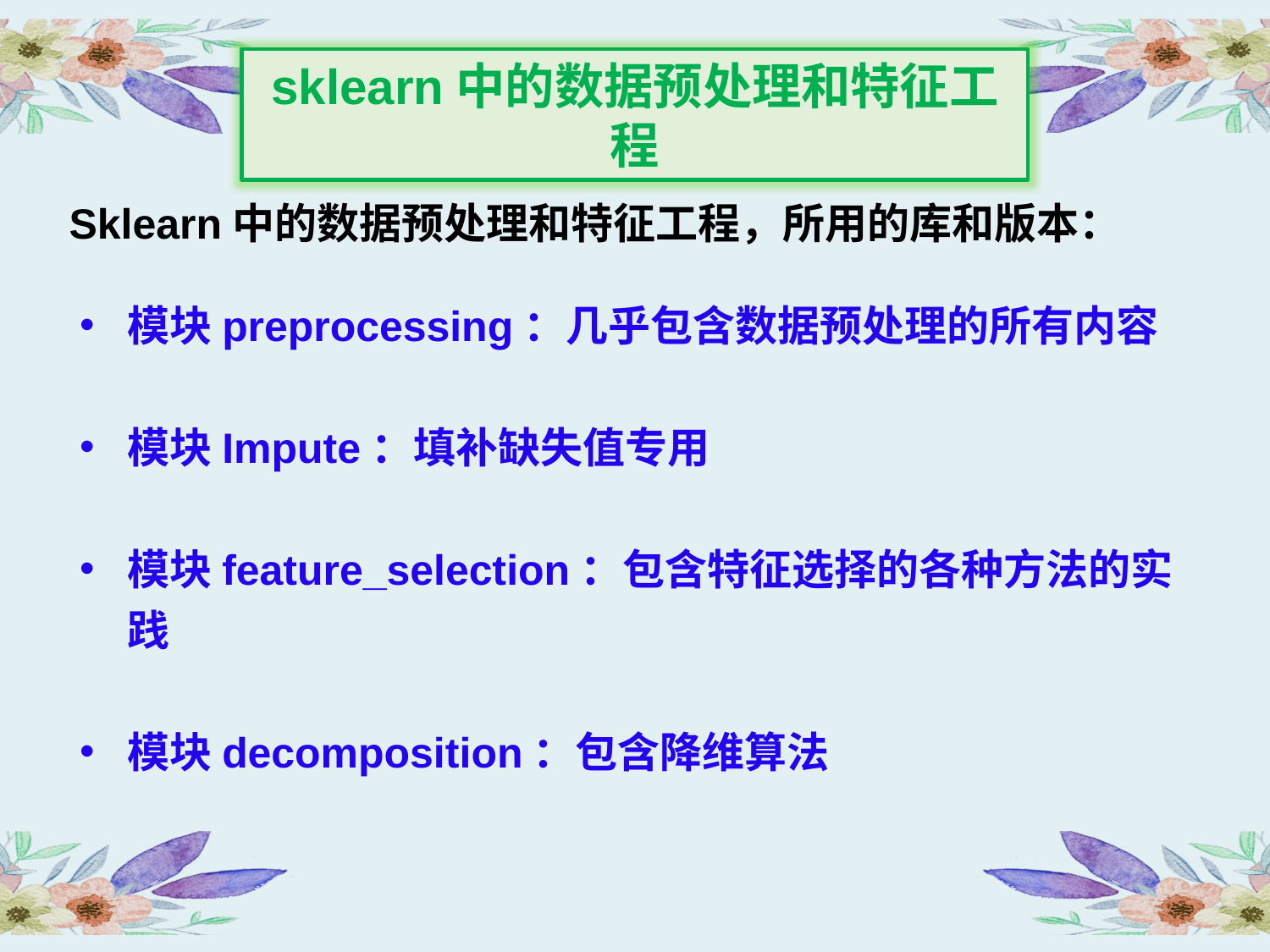

sklearn中的数据预处理和特征工程
Sklearn中的数据预处理和特征工程，所用的库和版本：
模块preprocessing：几乎包含数据预处理的所有内容

模块Impute：填补缺失值专用

模块feature_selection：包含特征选择的各种方法的实践

模块decomposition：包含降维算法